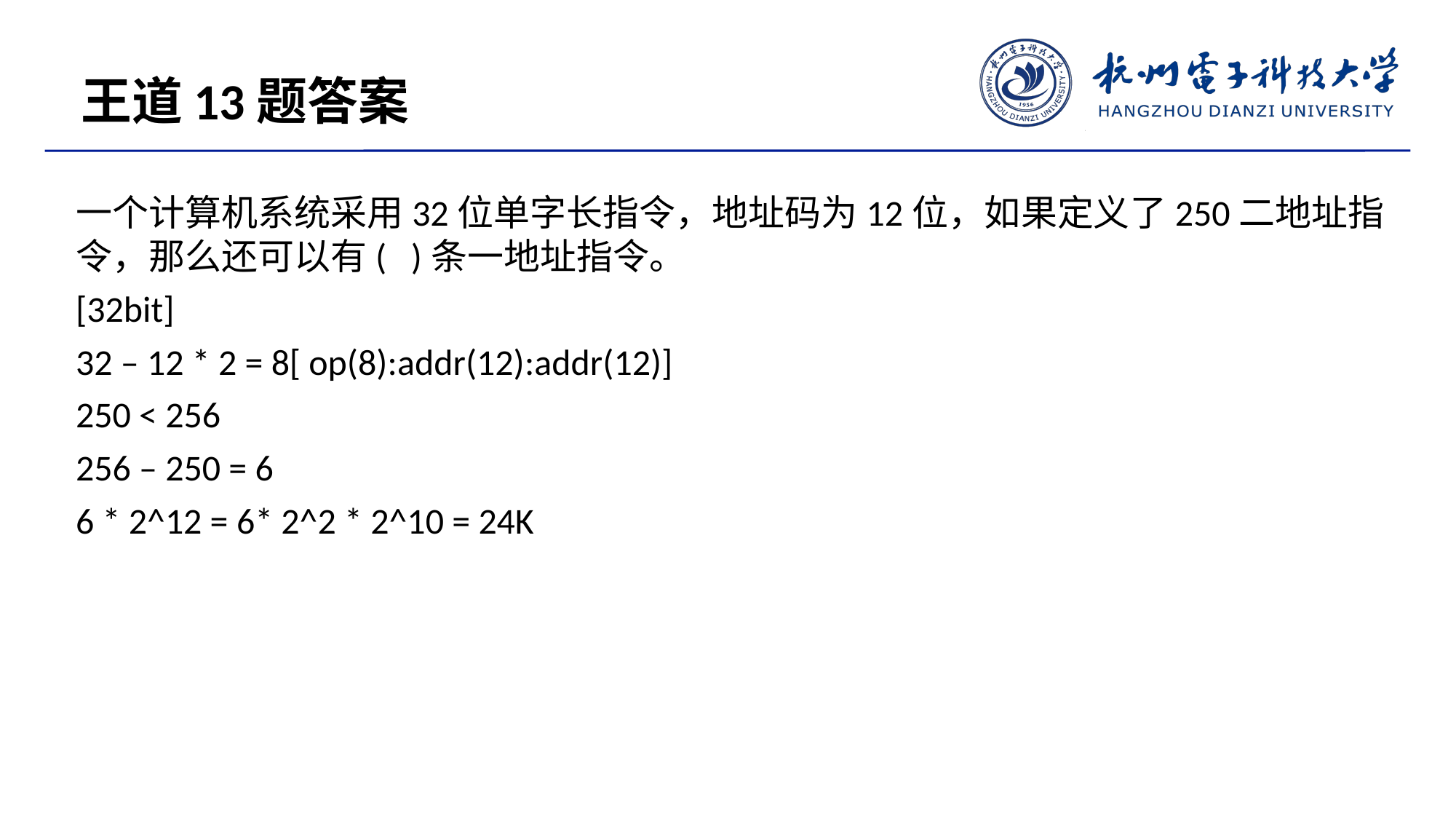

王道13题答案
一个计算机系统采用32位单字长指令，地址码为12位，如果定义了250二地址指令，那么还可以有(   )条一地址指令。
[32bit]
32 – 12 * 2 = 8[ op(8):addr(12):addr(12)]
250 < 256
256 – 250 = 6
6 * 2^12 = 6* 2^2 * 2^10 = 24K